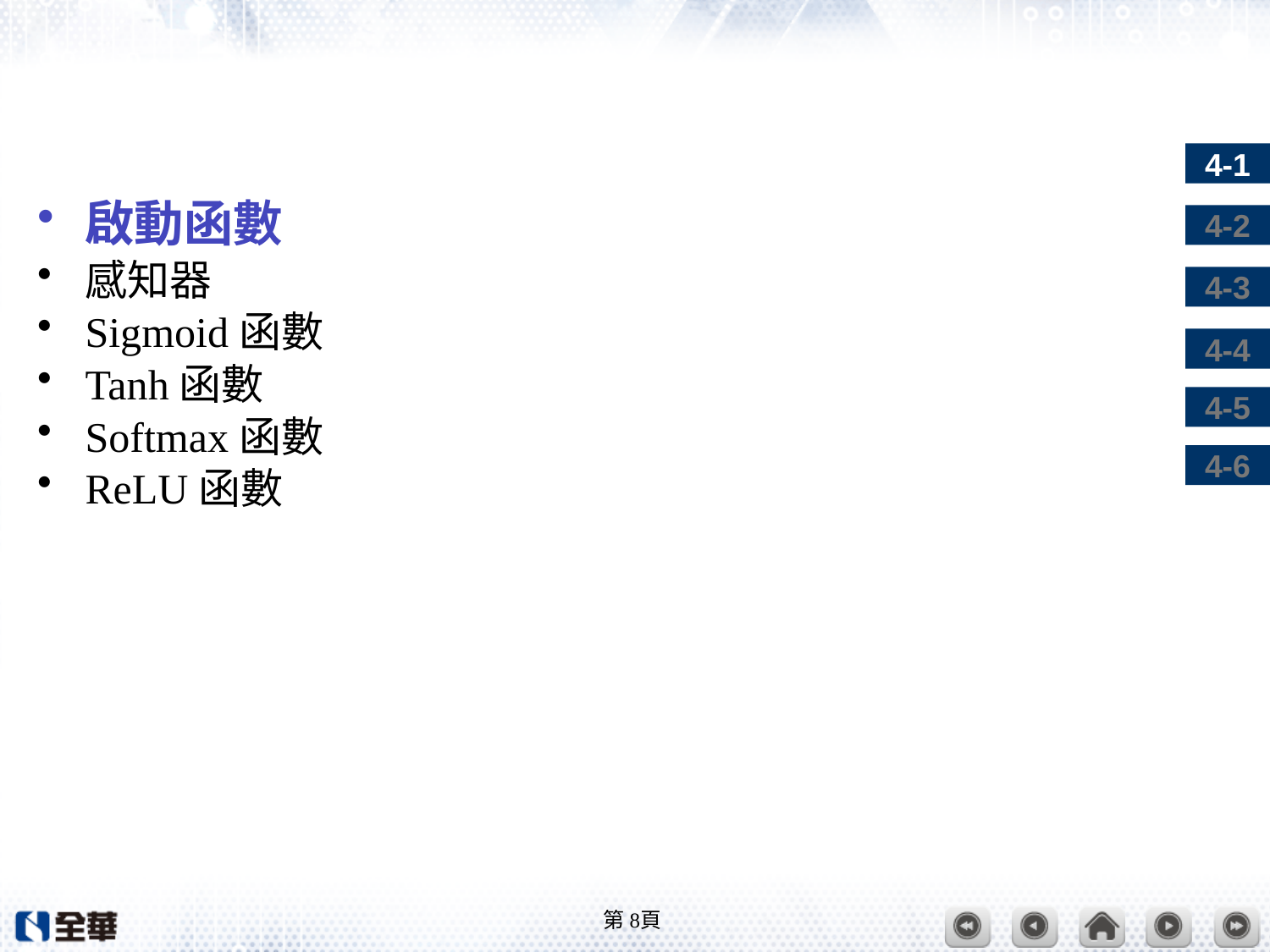

#
啟動函數
感知器
Sigmoid函數
Tanh函數
Softmax函數
ReLU函數